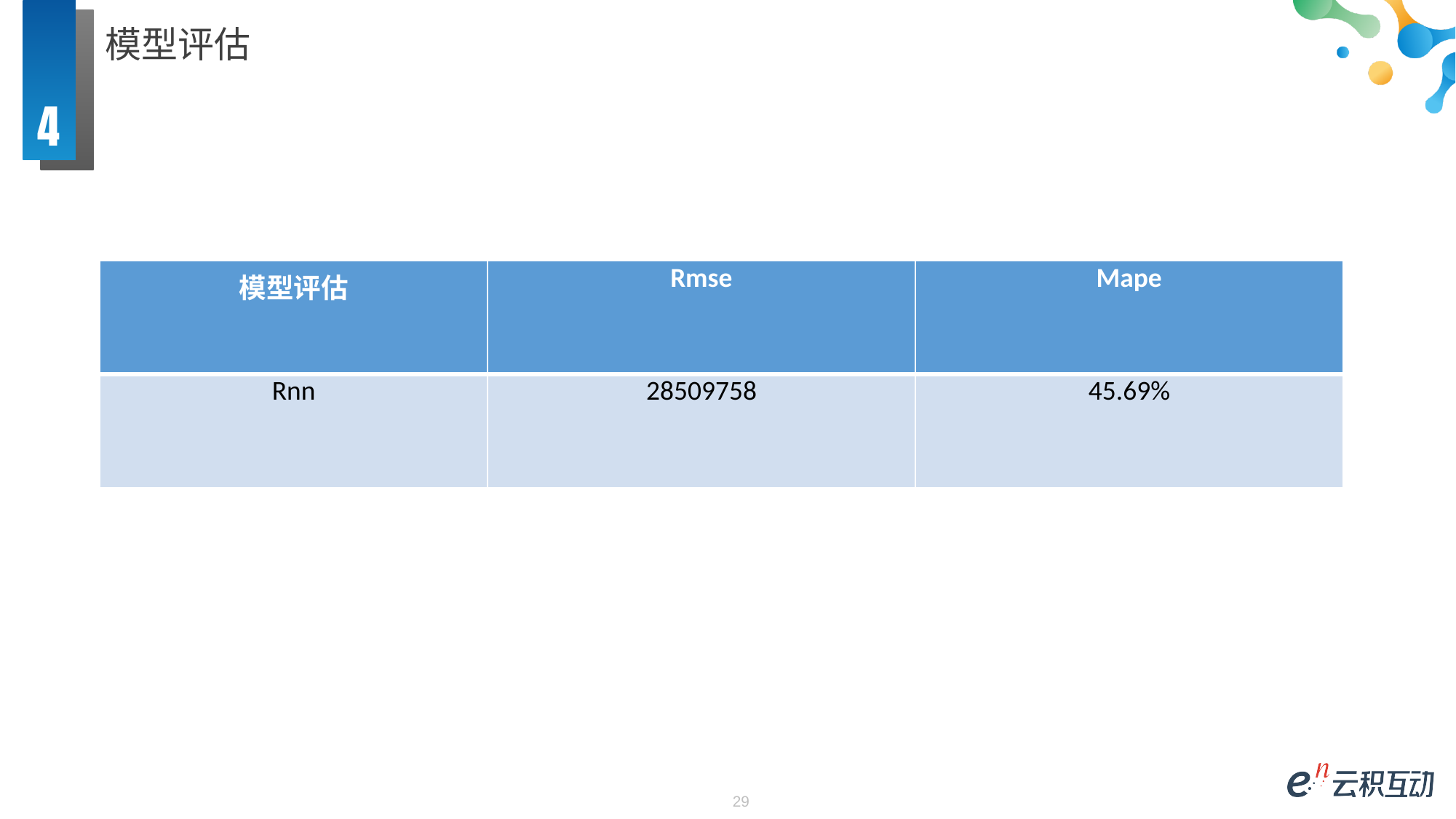

# 模型评估
4
| 模型评估 | Rmse | Mape |
| --- | --- | --- |
| Rnn | 28509758 | 45.69% |